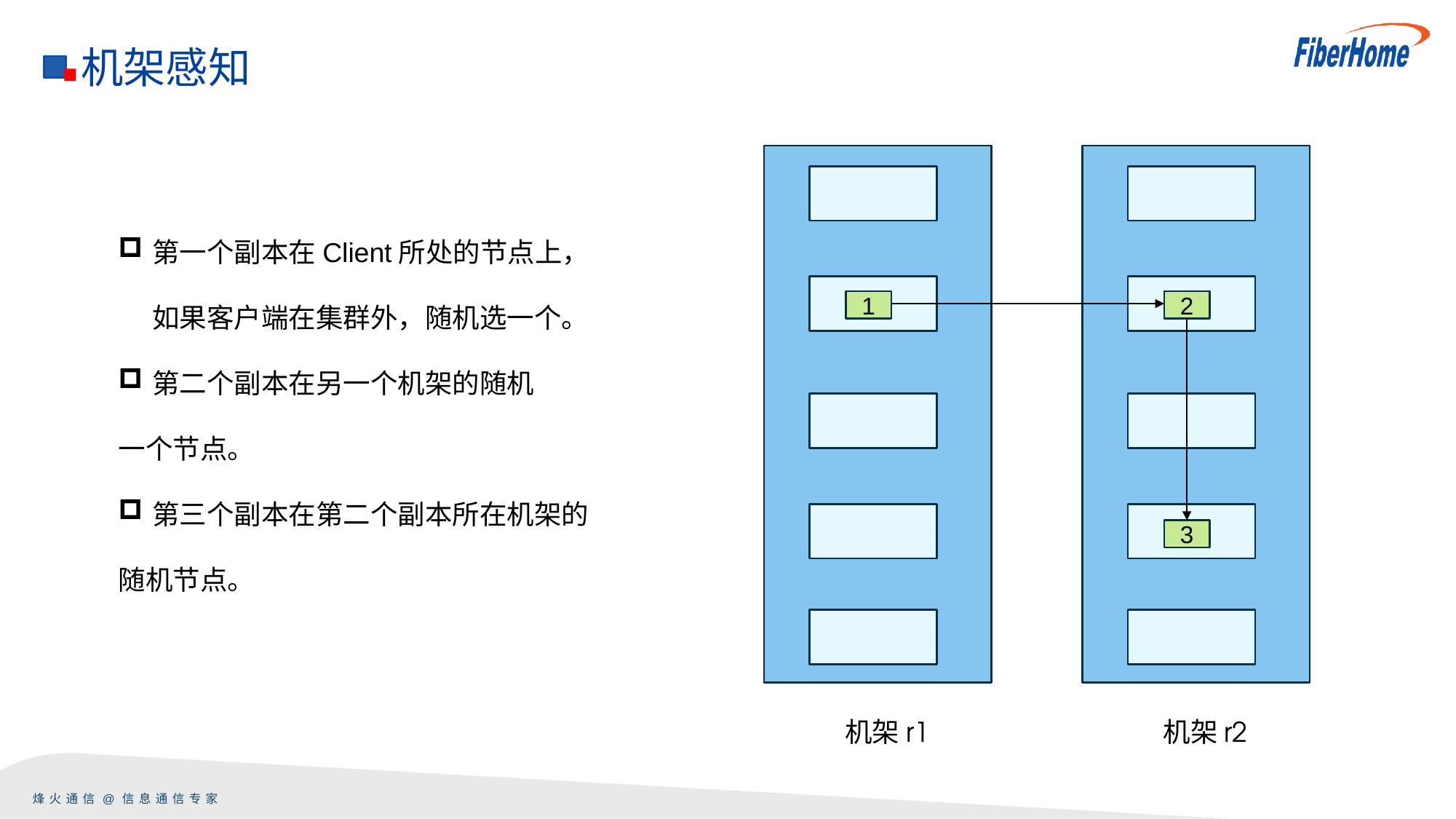

机架感知

1
2

3

机架r1
机架r2
第一个副本在Client所处的节点上，如果客户端在集群外，随机选一个。
第二个副本在另一个机架的随机
一个节点。
第三个副本在第二个副本所在机架的
随机节点。